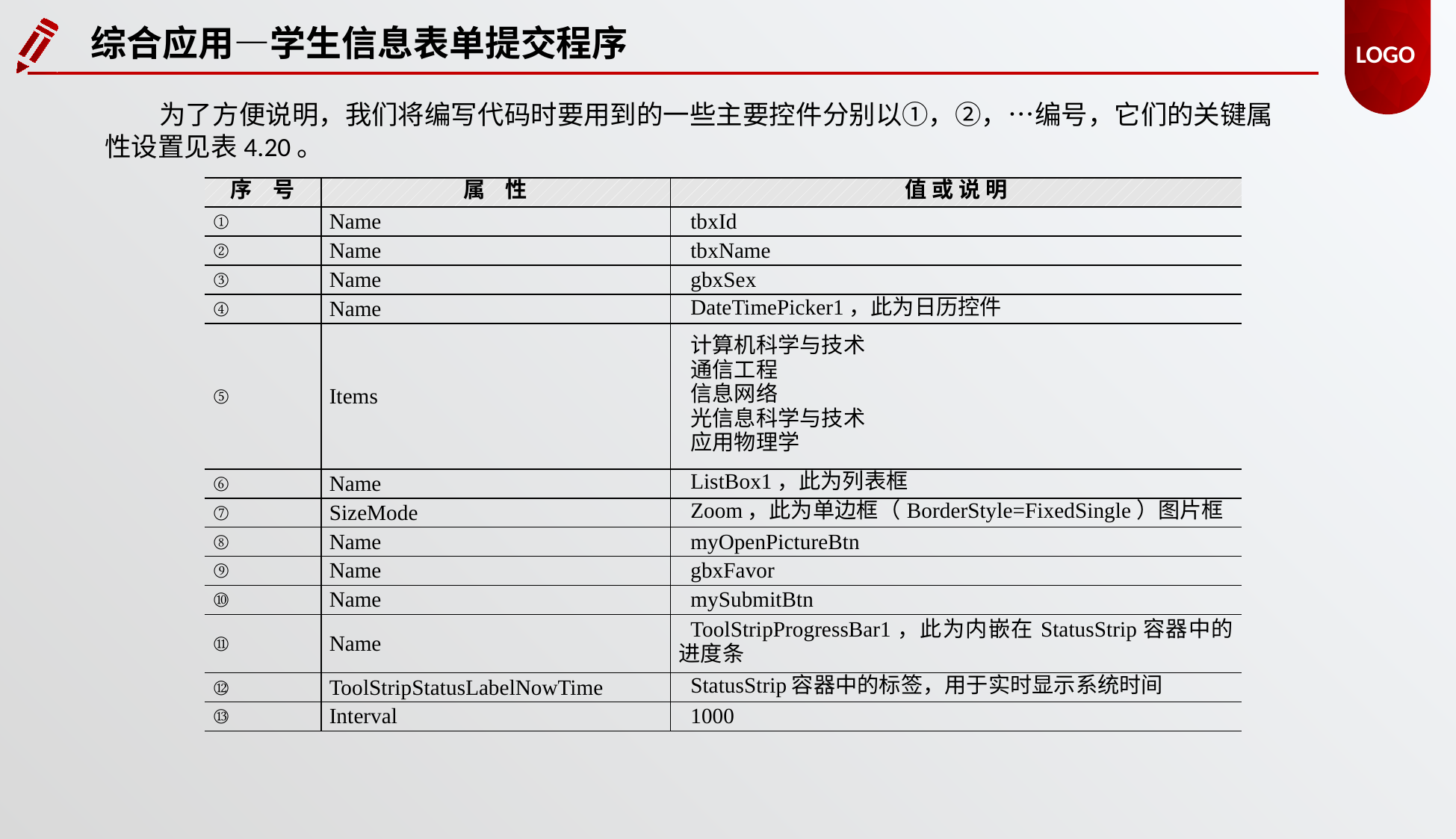

综合应用—学生信息表单提交程序
为了方便说明，我们将编写代码时要用到的一些主要控件分别以①，②，…编号，它们的关键属性设置见表4.20。
| 序 号 | 属 性 | 值 或 说 明 |
| --- | --- | --- |
| ① | Name | tbxId |
| ② | Name | tbxName |
| ③ | Name | gbxSex |
| ④ | Name | DateTimePicker1，此为日历控件 |
| ⑤ | Items | 计算机科学与技术 通信工程 信息网络 光信息科学与技术 应用物理学 |
| ⑥ | Name | ListBox1，此为列表框 |
| ⑦ | SizeMode | Zoom，此为单边框（BorderStyle=FixedSingle）图片框 |
| ⑧ | Name | myOpenPictureBtn |
| ⑨ | Name | gbxFavor |
| ⑩ | Name | mySubmitBtn |
| ⑪ | Name | ToolStripProgressBar1，此为内嵌在StatusStrip容器中的进度条 |
| ⑫ | ToolStripStatusLabelNowTime | StatusStrip容器中的标签，用于实时显示系统时间 |
| ⑬ | Interval | 1000 |